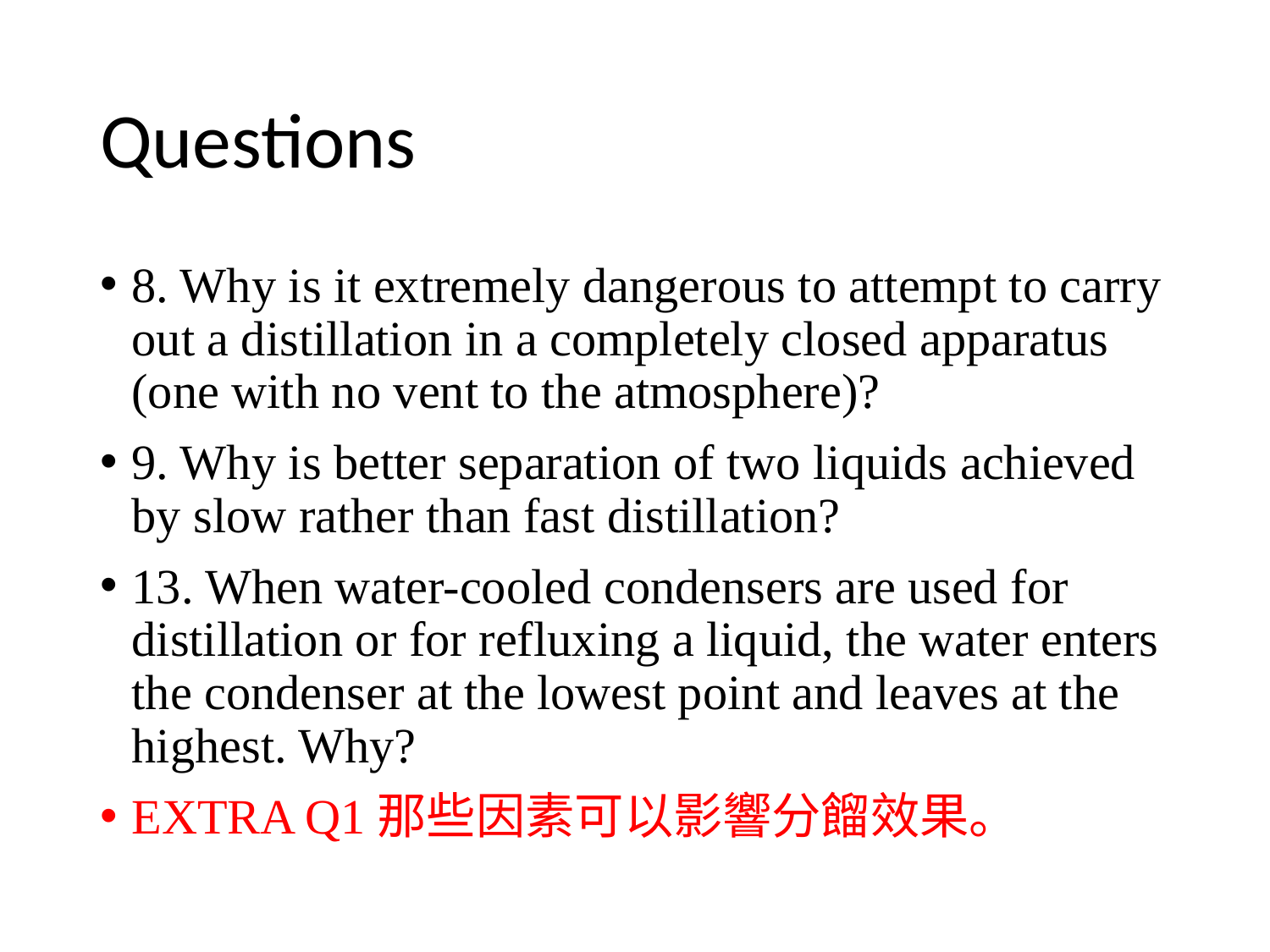

# Questions
8. Why is it extremely dangerous to attempt to carry out a distillation in a completely closed apparatus (one with no vent to the atmosphere)?
9. Why is better separation of two liquids achieved by slow rather than fast distillation?
13. When water-cooled condensers are used for distillation or for refluxing a liquid, the water enters the condenser at the lowest point and leaves at the highest. Why?
EXTRA Q1那些因素可以影響分餾效果。

10